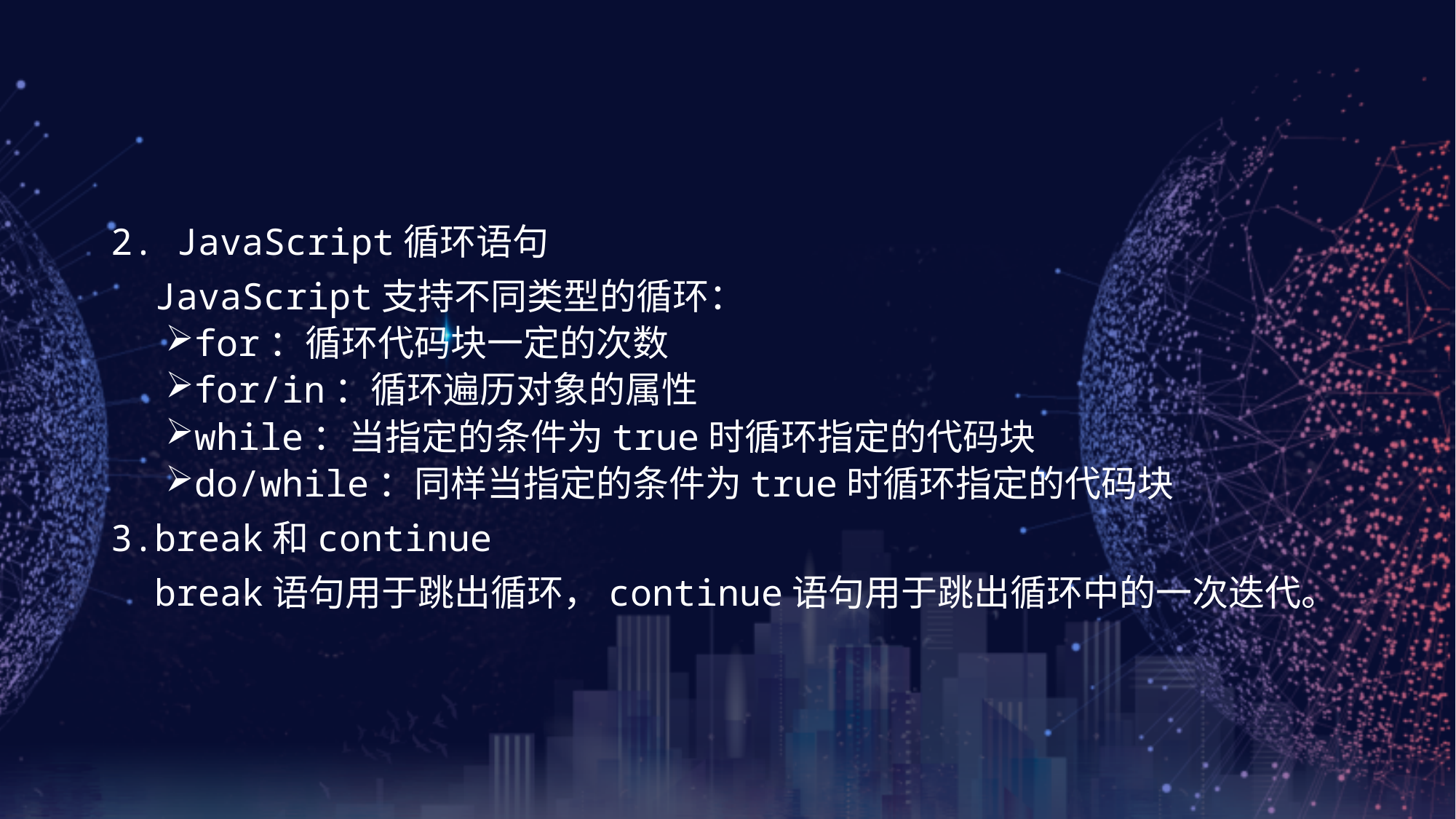

2. JavaScript循环语句
  JavaScript支持不同类型的循环：
for：循环代码块一定的次数
for/in：循环遍历对象的属性
while：当指定的条件为true时循环指定的代码块
do/while：同样当指定的条件为true时循环指定的代码块
3.break和continue
  break语句用于跳出循环，continue语句用于跳出循环中的一次迭代。